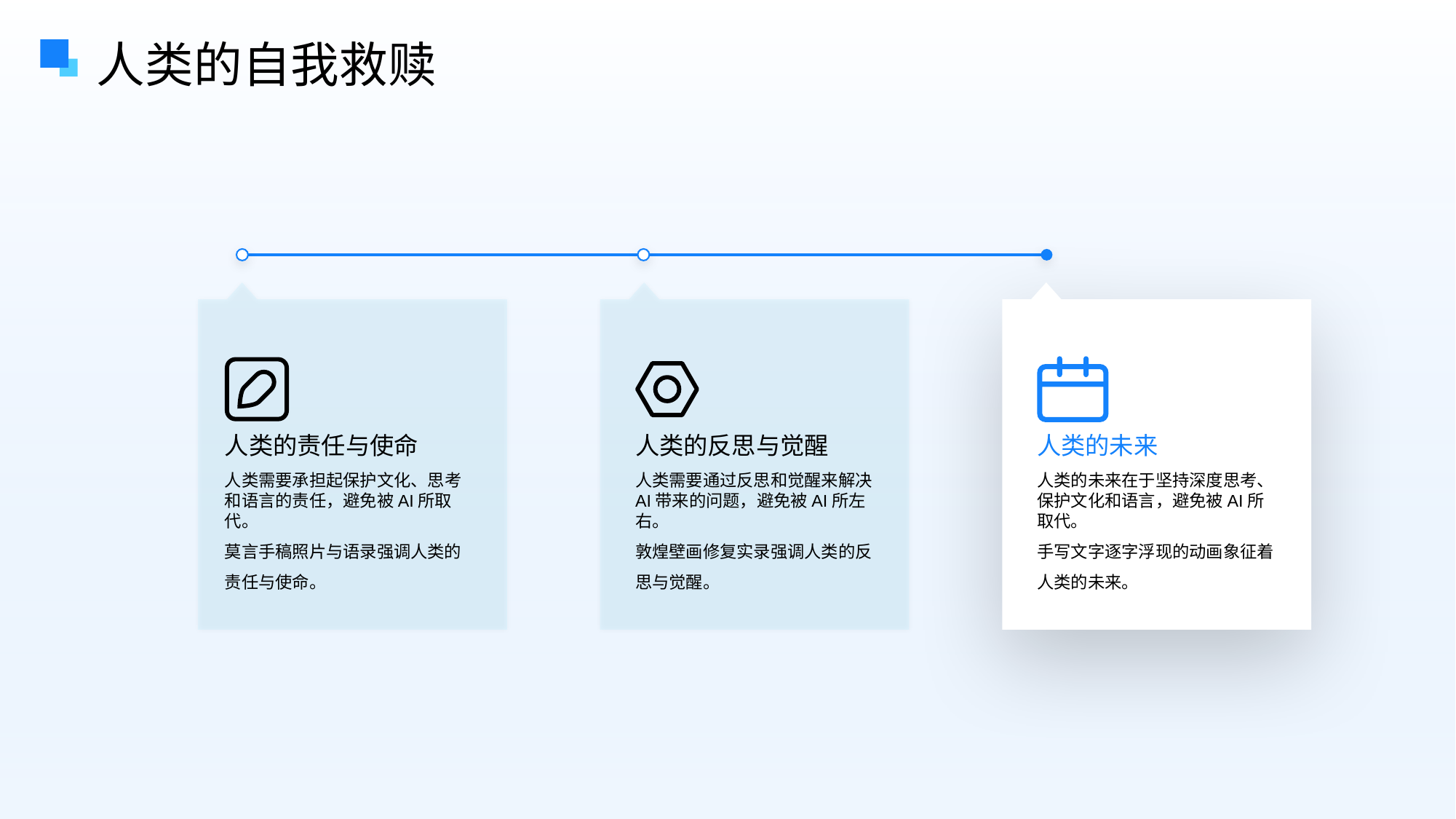

人类的自我救赎

人类的责任与使命
人类的反思与觉醒
人类的未来
人类需要承担起保护文化、思考和语言的责任，避免被AI所取代。
莫言手稿照片与语录强调人类的责任与使命。
人类需要通过反思和觉醒来解决AI带来的问题，避免被AI所左右。
敦煌壁画修复实录强调人类的反思与觉醒。
人类的未来在于坚持深度思考、保护文化和语言，避免被AI所取代。
手写文字逐字浮现的动画象征着人类的未来。